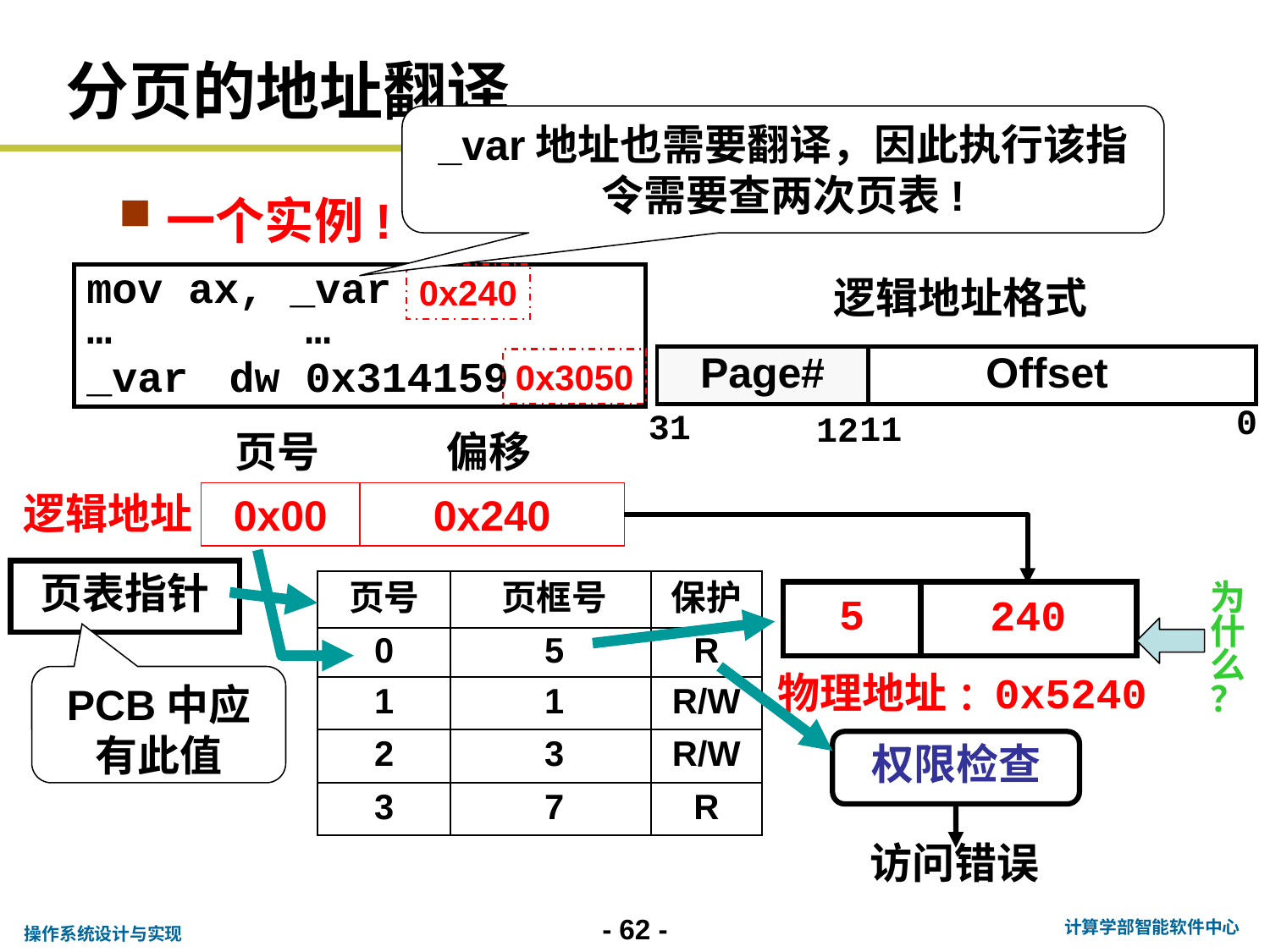

# 分页的地址翻译
_var地址也需要翻译，因此执行该指令需要查两次页表!
一个实例!
mov ax, _var
…	   …
_var	dw 0x314159
0x240
0x3050
逻辑地址格式
Page#
Offset
0
31
11
12
页号
偏移
逻辑地址
0x00
0x240

240

页表指针

页号
页框号
保护
0
5
R
1
1
R/W
2
3
R/W
3
7
R
为什么？

5

PCB中应有此值

权限检查

访问错误
物理地址: 0x5240